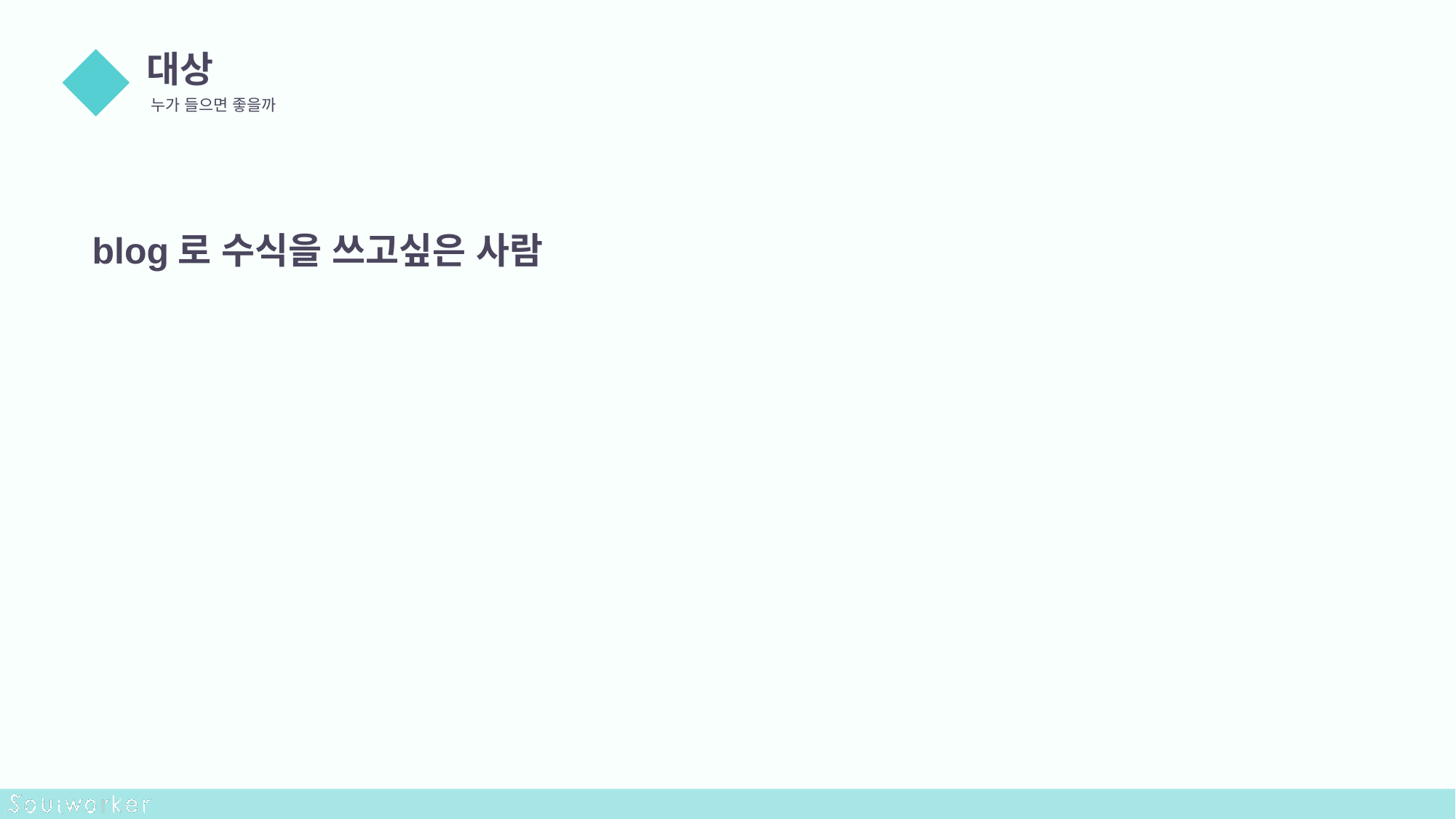

대상
누가 들으면 좋을까

00

blog로 수식을 쓰고싶은 사람